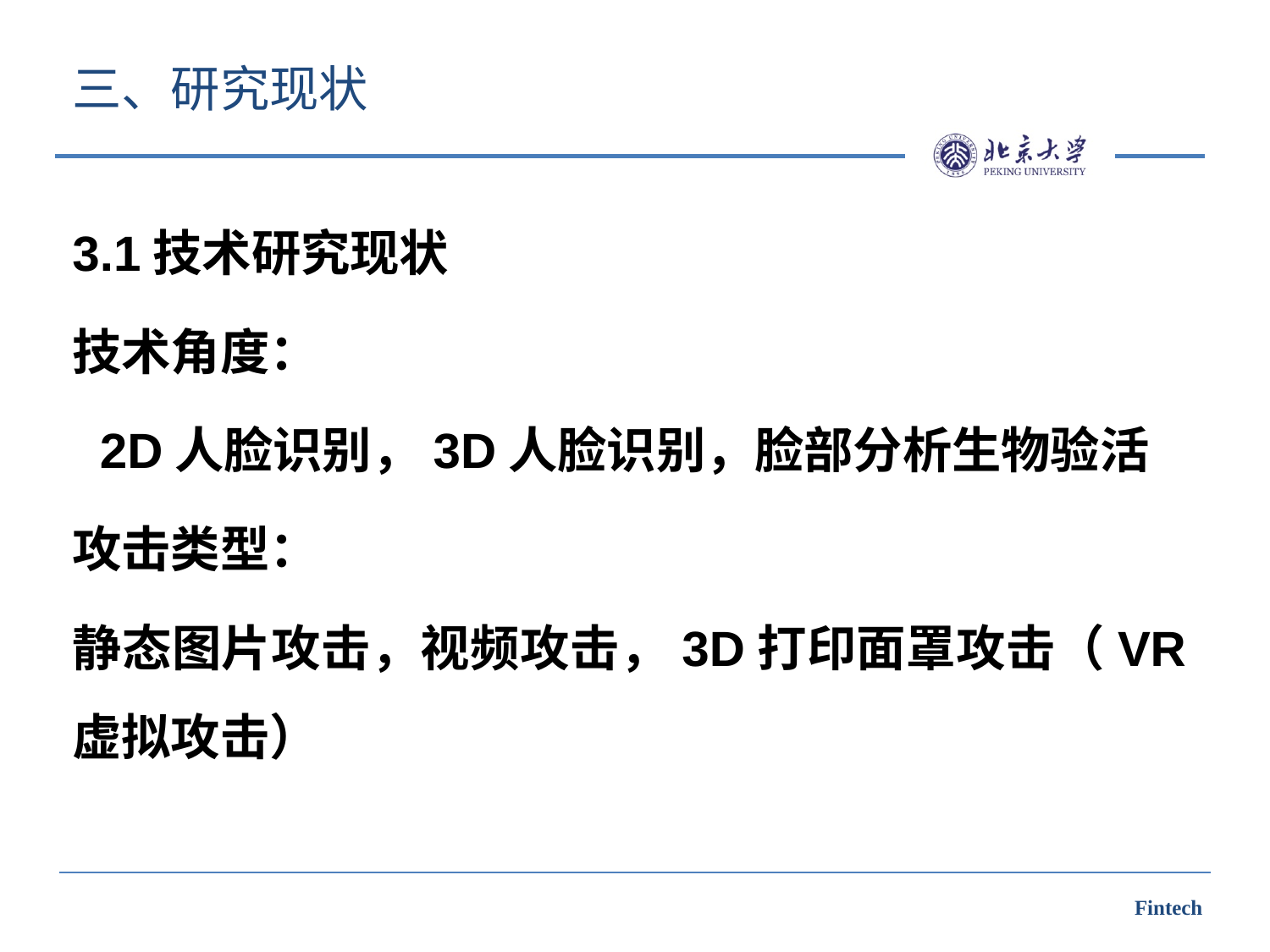

# 三、研究现状
3.1技术研究现状
技术角度：
  2D人脸识别，3D人脸识别，脸部分析生物验活
攻击类型：
静态图片攻击，视频攻击，3D打印面罩攻击（VR虚拟攻击）